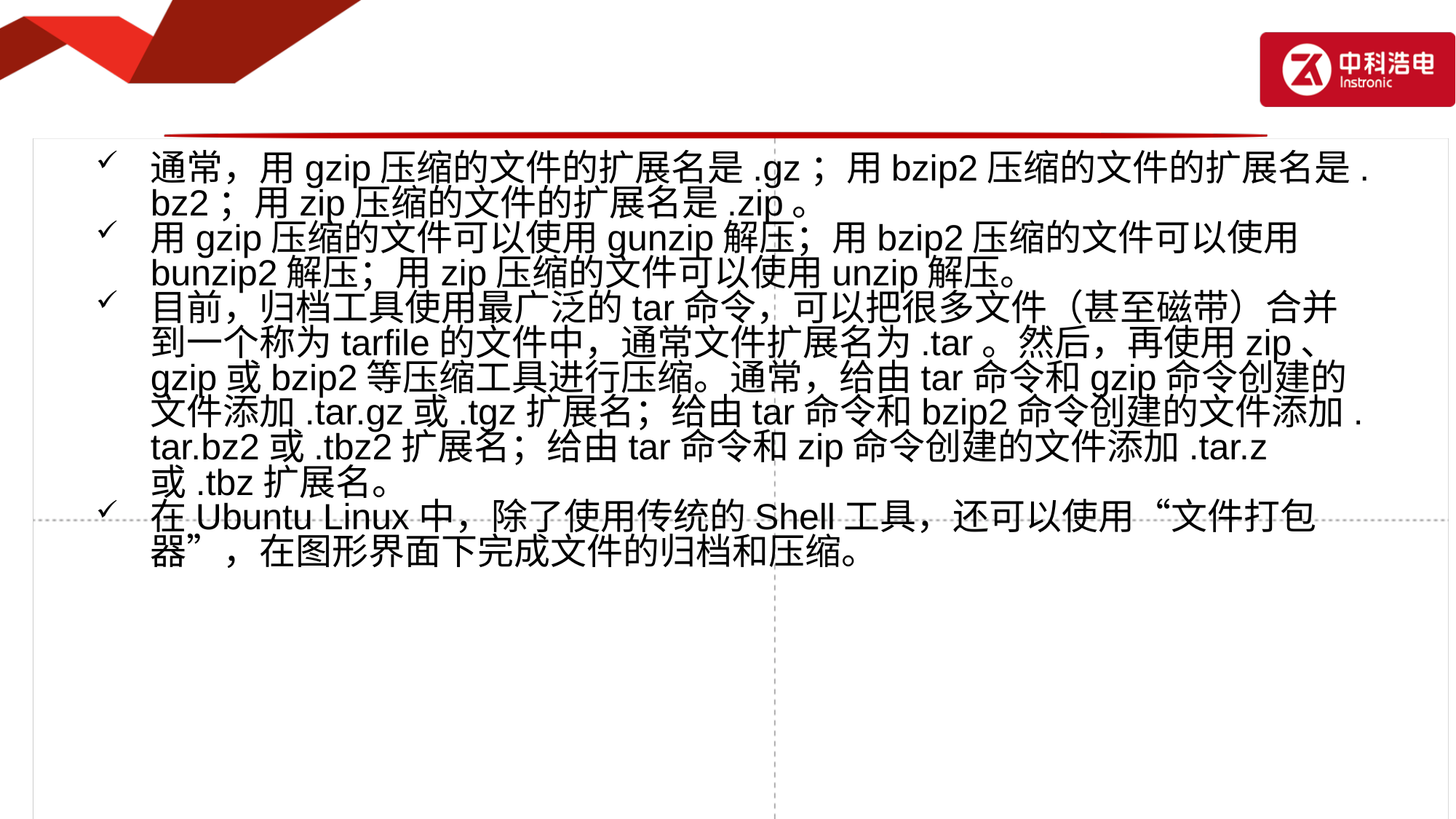

通常，用gzip压缩的文件的扩展名是.gz；用bzip2压缩的文件的扩展名是.bz2；用zip压缩的文件的扩展名是.zip。
用gzip压缩的文件可以使用gunzip解压；用bzip2压缩的文件可以使用bunzip2解压；用zip压缩的文件可以使用unzip解压。
目前，归档工具使用最广泛的tar命令，可以把很多文件（甚至磁带）合并到一个称为tarfile的文件中，通常文件扩展名为.tar。然后，再使用zip、gzip或bzip2等压缩工具进行压缩。通常，给由tar命令和gzip命令创建的文件添加.tar.gz或.tgz扩展名；给由tar命令和bzip2命令创建的文件添加.tar.bz2或.tbz2扩展名；给由tar命令和zip命令创建的文件添加.tar.z或.tbz扩展名。
在Ubuntu Linux中，除了使用传统的Shell工具，还可以使用“文件打包器”，在图形界面下完成文件的归档和压缩。